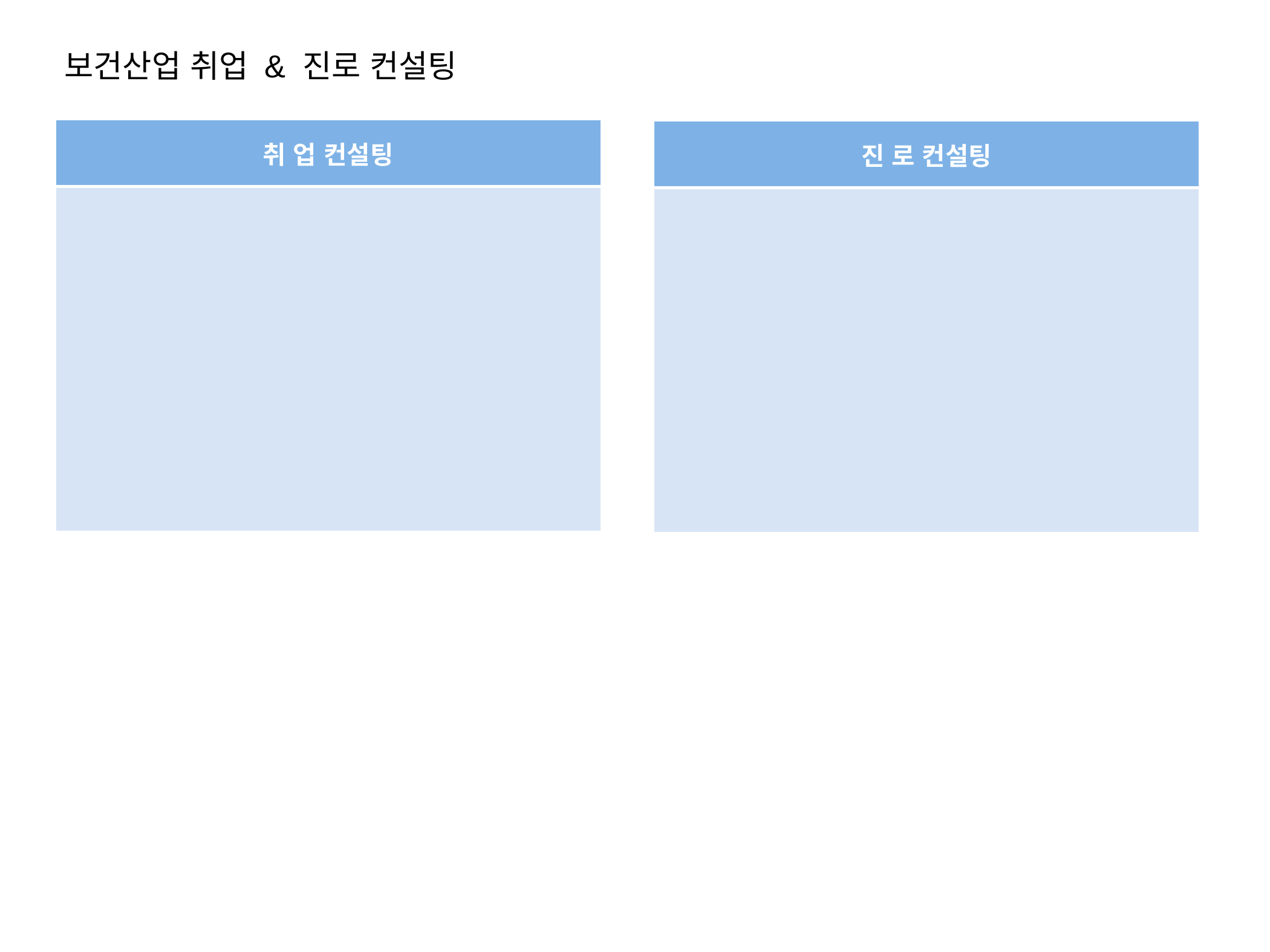

보건산업 취업 & 진로 컨설팅
| 취 업 컨설팅 |
| --- |
|  |
| 진 로 컨설팅 |
| --- |
|  |